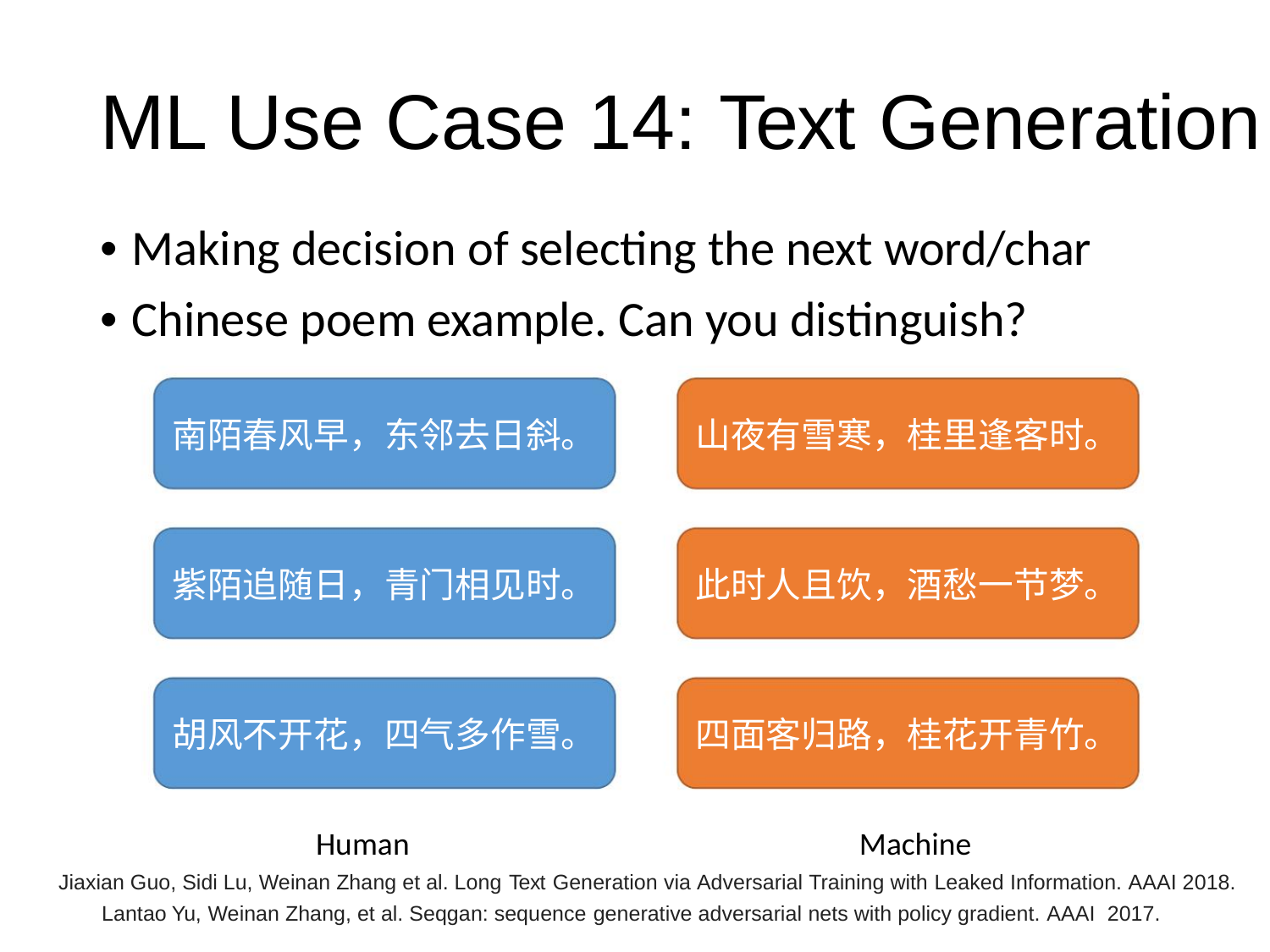

ML Use Case 14: Text Generation
• Making decision of selecting the next word/char
• Chinese poem example. Can you distinguish?
南陌春风早，东邻去日斜。
紫陌追随日，青门相见时。
山夜有雪寒，桂里逢客时。
此时人且饮，酒愁一节梦。
胡风不开花，四气多作雪。
四面客归路，桂花开青竹。
Human
Machine
Jiaxian Guo, Sidi Lu, Weinan Zhang et al. Long Text Generation via Adversarial Training with Leaked Information. AAAI 2018.
Lantao Yu, Weinan Zhang, et al. Seqgan: sequence generative adversarial nets with policy gradient. AAAI 2017.